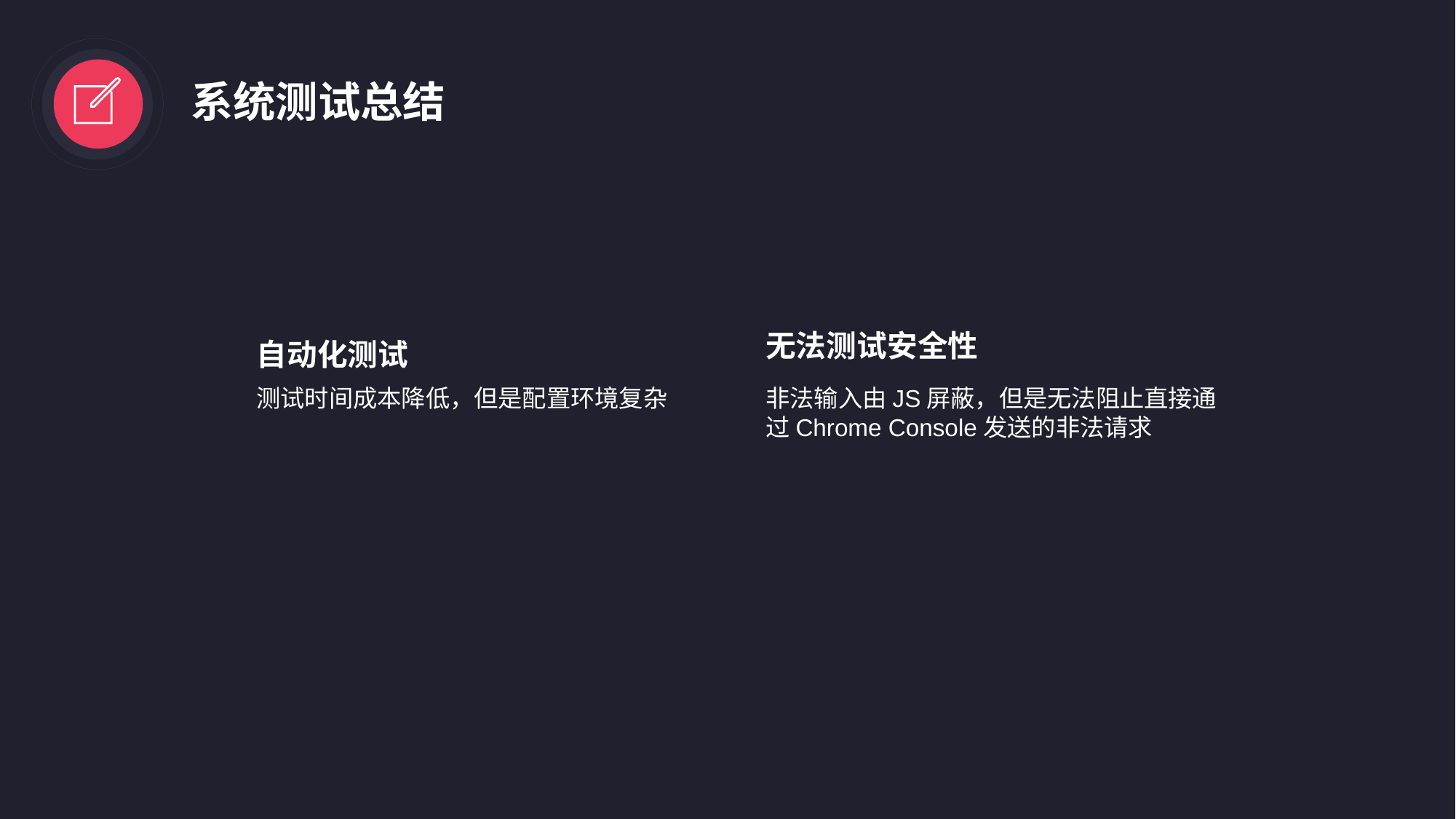

系统测试总结

无法测试安全性
自动化测试
测试时间成本降低，但是配置环境复杂
非法输入由JS屏蔽，但是无法阻止直接通过Chrome Console发送的非法请求